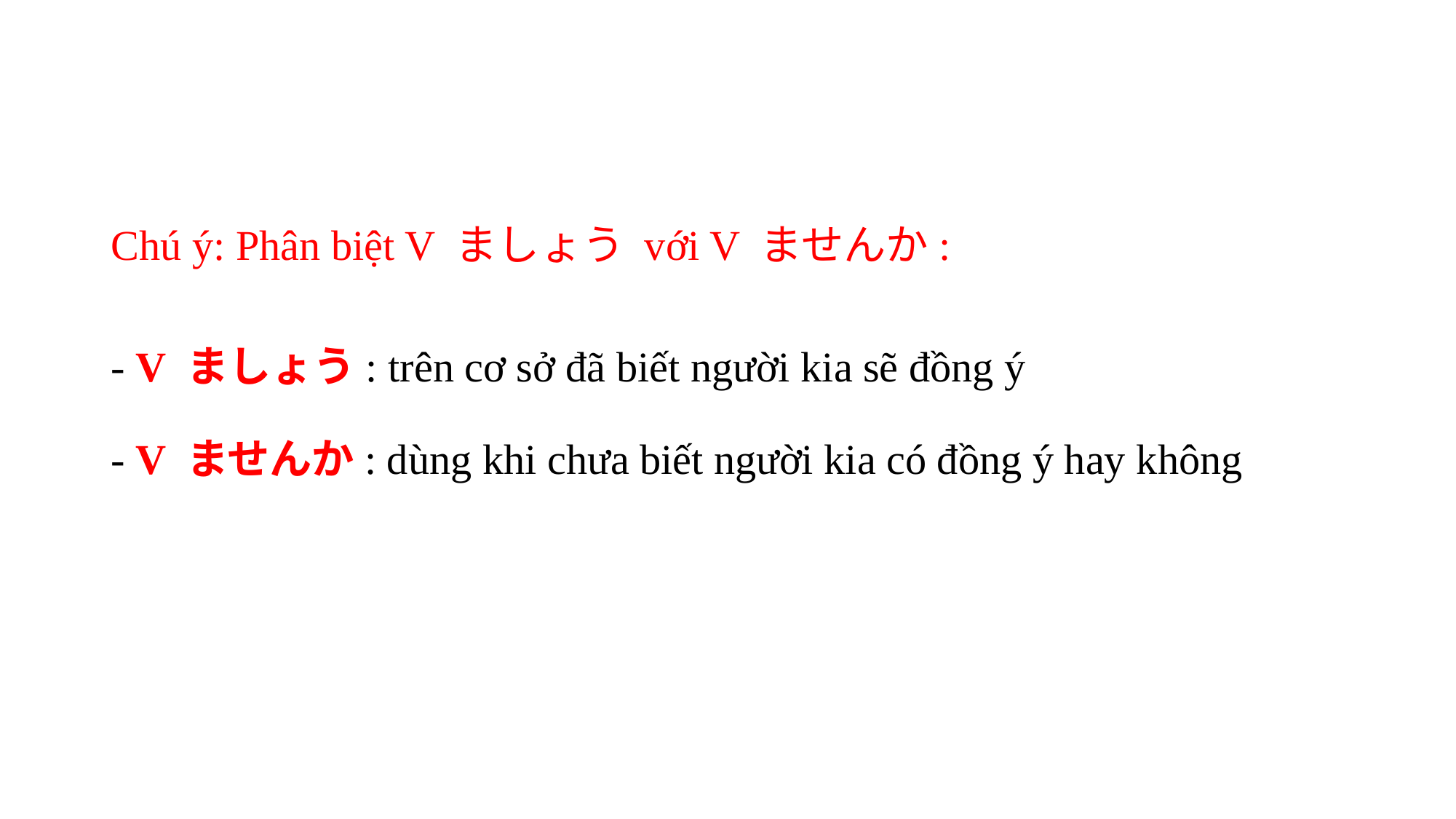

#
Chú ý: Phân biệt V ましょう với V ませんか:

- V ましょう: trên cơ sở đã biết người kia sẽ đồng ý
- V ませんか: dùng khi chưa biết người kia có đồng ý hay không